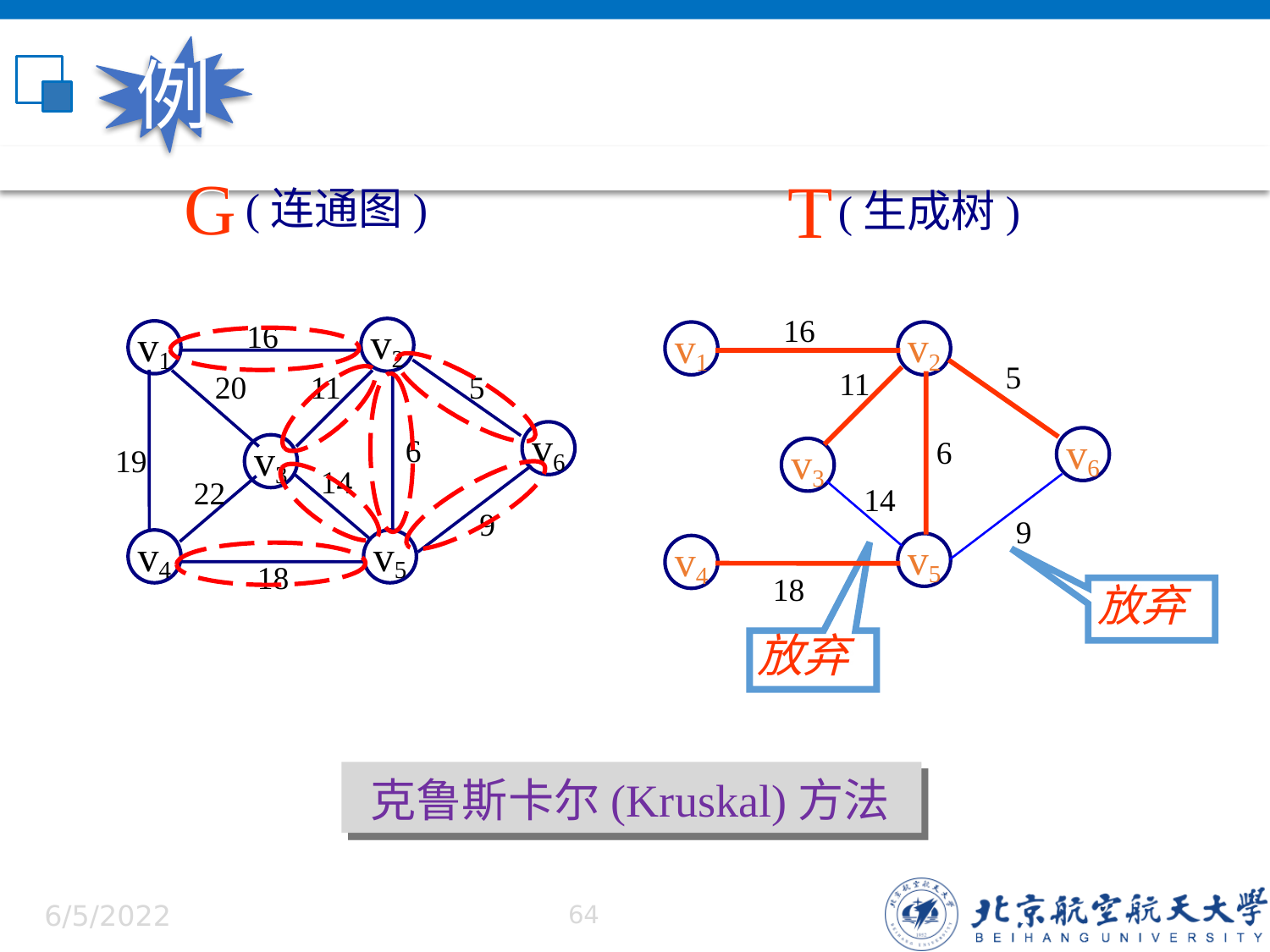

例
G
T
(连通图)
(生成树)
16

16
v2
v1

20
11

5

v6
6
19
v3
14
22

9
v4
v5
18

v1
v2
v6
v3
v5
v4

5

11

6

14

9

18
放弃

放弃

克鲁斯卡尔(Kruskal)方法
6/5/2022
64